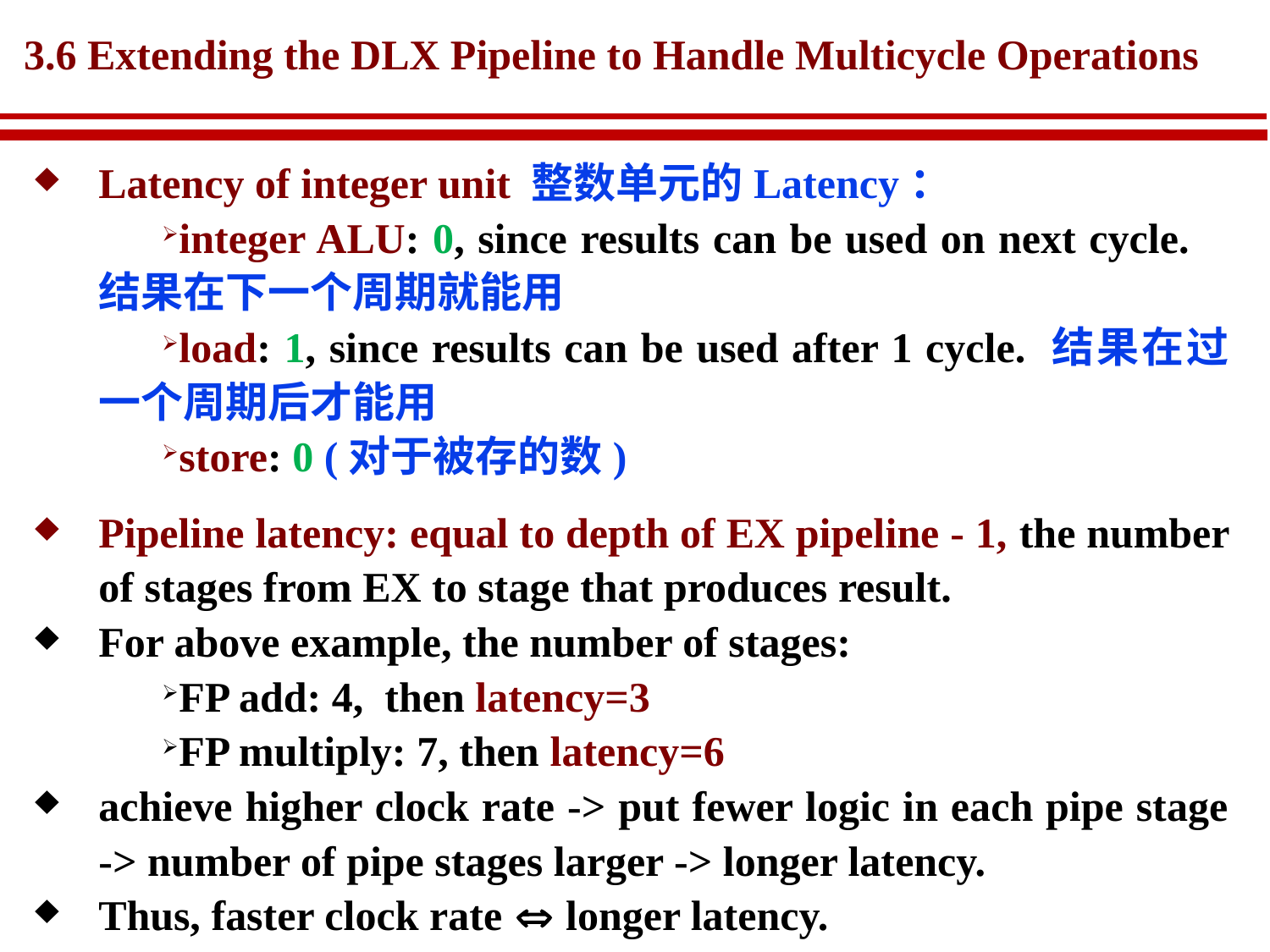

# 3.6 Extending the DLX Pipeline to Handle Multicycle Operations
Latency of integer unit 整数单元的Latency：
integer ALU: 0, since results can be used on next cycle.    结果在下一个周期就能用
load: 1, since results can be used after 1 cycle. 结果在过一个周期后才能用
store: 0 (对于被存的数)
Pipeline latency: equal to depth of EX pipeline - 1, the number of stages from EX to stage that produces result.
For above example, the number of stages:
FP add: 4,  then latency=3
FP multiply: 7, then latency=6
achieve higher clock rate -> put fewer logic in each pipe stage -> number of pipe stages larger -> longer latency.
Thus, faster clock rate ⇔ longer latency.